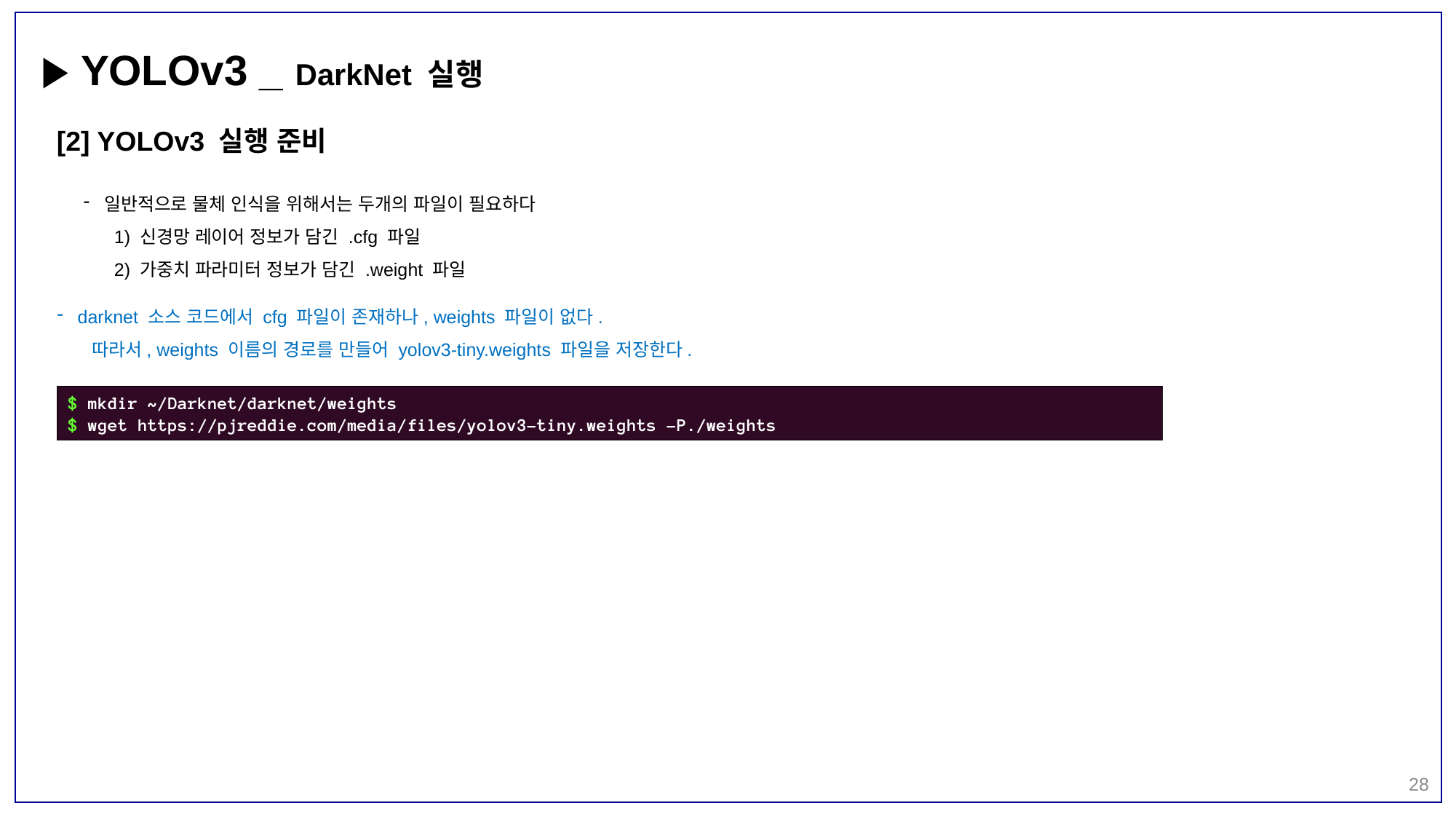

▶ YOLOv3 _ DarkNet 실행
 [2] YOLOv3 실행 준비
일반적으로 물체 인식을 위해서는 두개의 파일이 필요하다
      1) 신경망 레이어 정보가 담긴 .cfg 파일
      2) 가중치 파라미터 정보가 담긴 .weight 파일
darknet 소스 코드에서 cfg 파일이 존재하나, weights 파일이 없다.
      따라서, weights 이름의 경로를 만들어 yolov3-tiny.weights 파일을 저장한다.
$ mkdir ~/Darknet/darknet/weights
$ wget https://pjreddie.com/media/files/yolov3-tiny.weights -P./weights
28